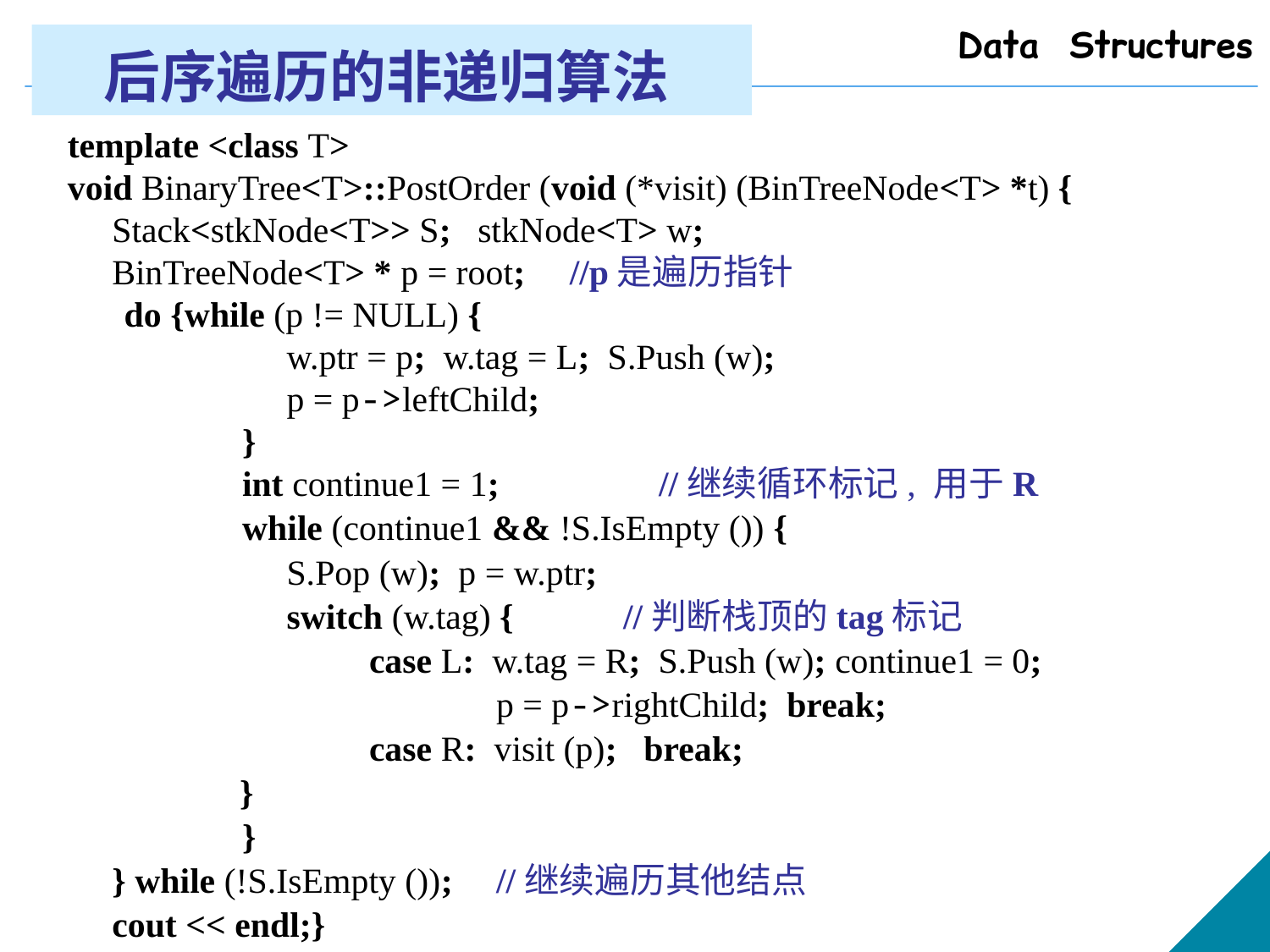

# 后序遍历的非递归算法
template <class T>
void BinaryTree<T>::PostOrder (void (*visit) (BinTreeNode<T> *t) {
     Stack<stkNode<T>> S;   stkNode<T> w;
     BinTreeNode<T> * p = root;     //p是遍历指针
	 do {while (p != NULL) {
		     w.ptr = p;  w.tag = L;  S.Push (w);
		     p = p->leftChild;
		}
	 	int continue1 = 1;	    //继续循环标记, 用于R
 		while (continue1 && !S.IsEmpty ()) {
		     S.Pop (w);  p = w.ptr;
		     switch (w.tag) {   	//判断栈顶的tag标记
 		 	case L:  w.tag = R;  S.Push (w); continue1 = 0;
			      	p = p->rightChild;  break;
		          	case R:  visit (p);   break;
	              }
	 	}
     } while (!S.IsEmpty ());	//继续遍历其他结点
     cout << endl;}